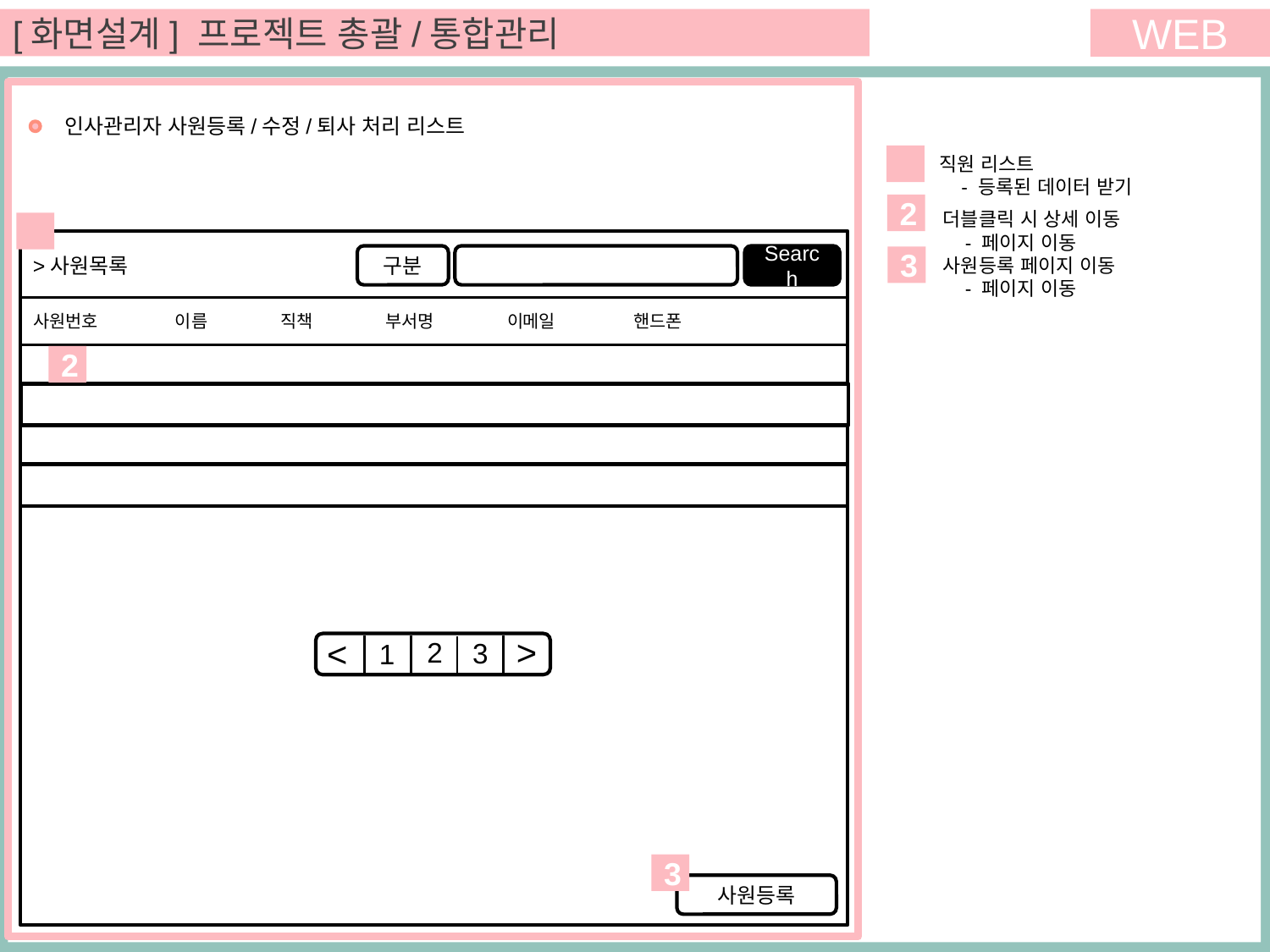

[화면설계] 프로젝트 총괄/통합관리
WEB

 인사관리자 사원등록/수정/퇴사 처리 리스트

1
직원 리스트
    - 등록된 데이터 받기
2
더블클릭 시 상세 이동
    - 페이지 이동
1

구분

Search
>사원목록
3
사원등록 페이지 이동
    - 페이지 이동
사원번호                이름               직책               부서명               이메일                핸드폰
2

>
<
2
3
1

3
사원등록